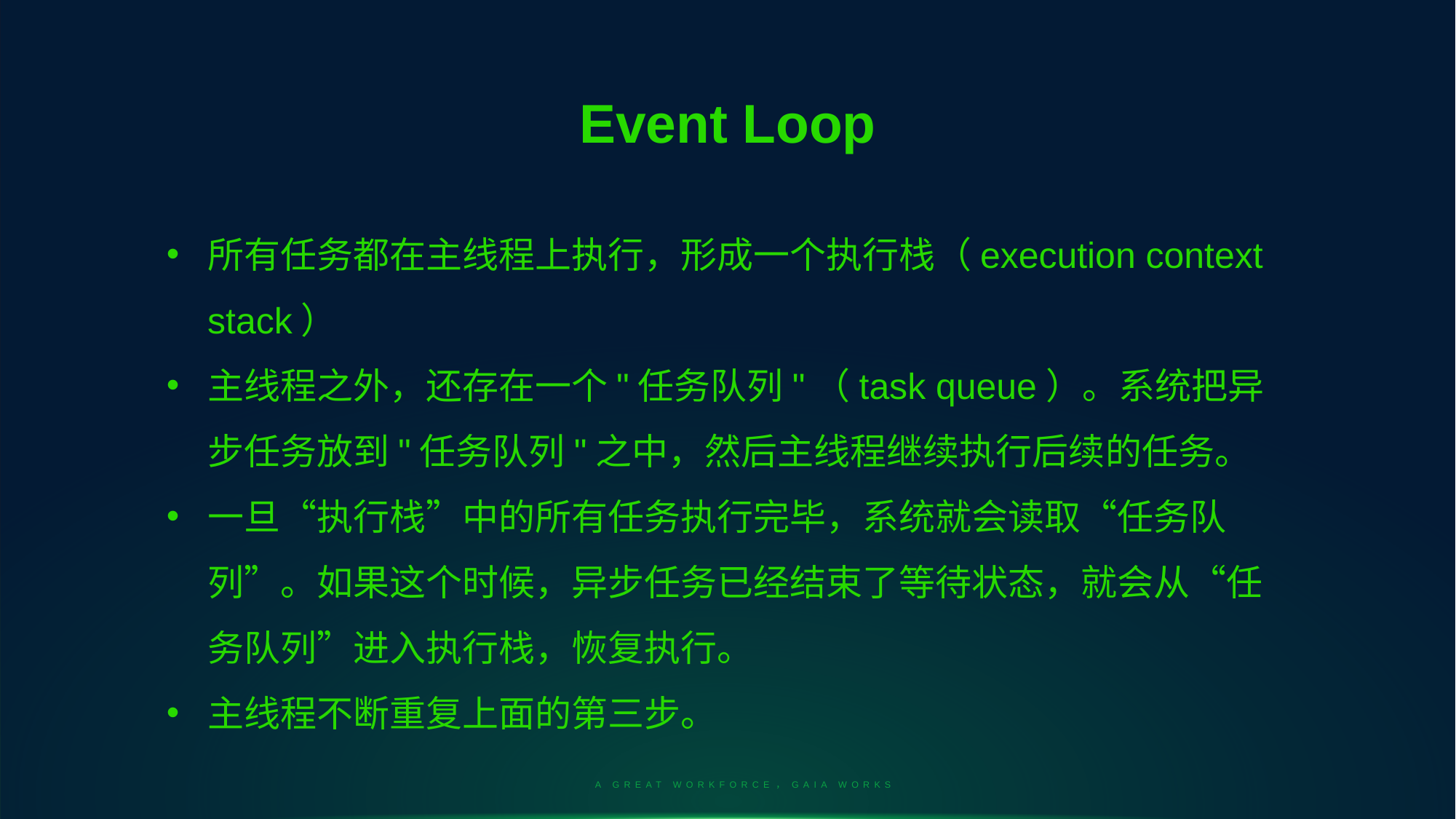

Event Loop
所有任务都在主线程上执行，形成一个执行栈（execution context stack）
主线程之外，还存在一个"任务队列"（task queue）。系统把异步任务放到"任务队列"之中，然后主线程继续执行后续的任务。
一旦“执行栈”中的所有任务执行完毕，系统就会读取“任务队列”。如果这个时候，异步任务已经结束了等待状态，就会从“任务队列”进入执行栈，恢复执行。
主线程不断重复上面的第三步。